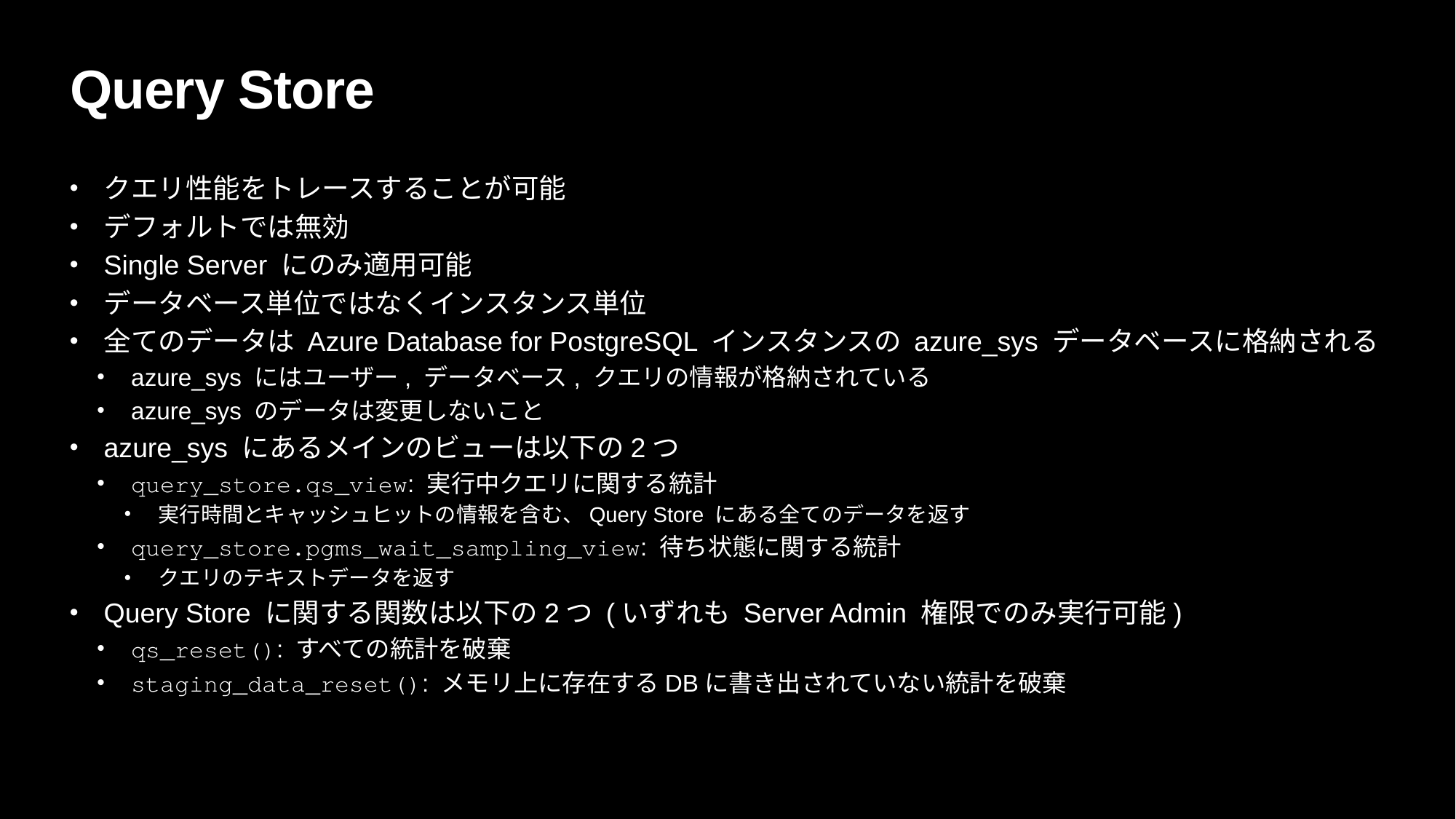

# Query Store
クエリ性能をトレースすることが可能
デフォルトでは無効
Single Server にのみ適用可能
データベース単位ではなくインスタンス単位
全てのデータは Azure Database for PostgreSQL インスタンスの azure_sys データベースに格納される
azure_sys にはユーザー, データベース, クエリの情報が格納されている
azure_sys のデータは変更しないこと
azure_sys にあるメインのビューは以下の2つ
query_store.qs_view: 実行中クエリに関する統計
実行時間とキャッシュヒットの情報を含む、Query Store にある全てのデータを返す
query_store.pgms_wait_sampling_view: 待ち状態に関する統計
クエリのテキストデータを返す
Query Store に関する関数は以下の2つ (いずれも Server Admin 権限でのみ実行可能)
qs_reset(): すべての統計を破棄
staging_data_reset(): メモリ上に存在するDBに書き出されていない統計を破棄